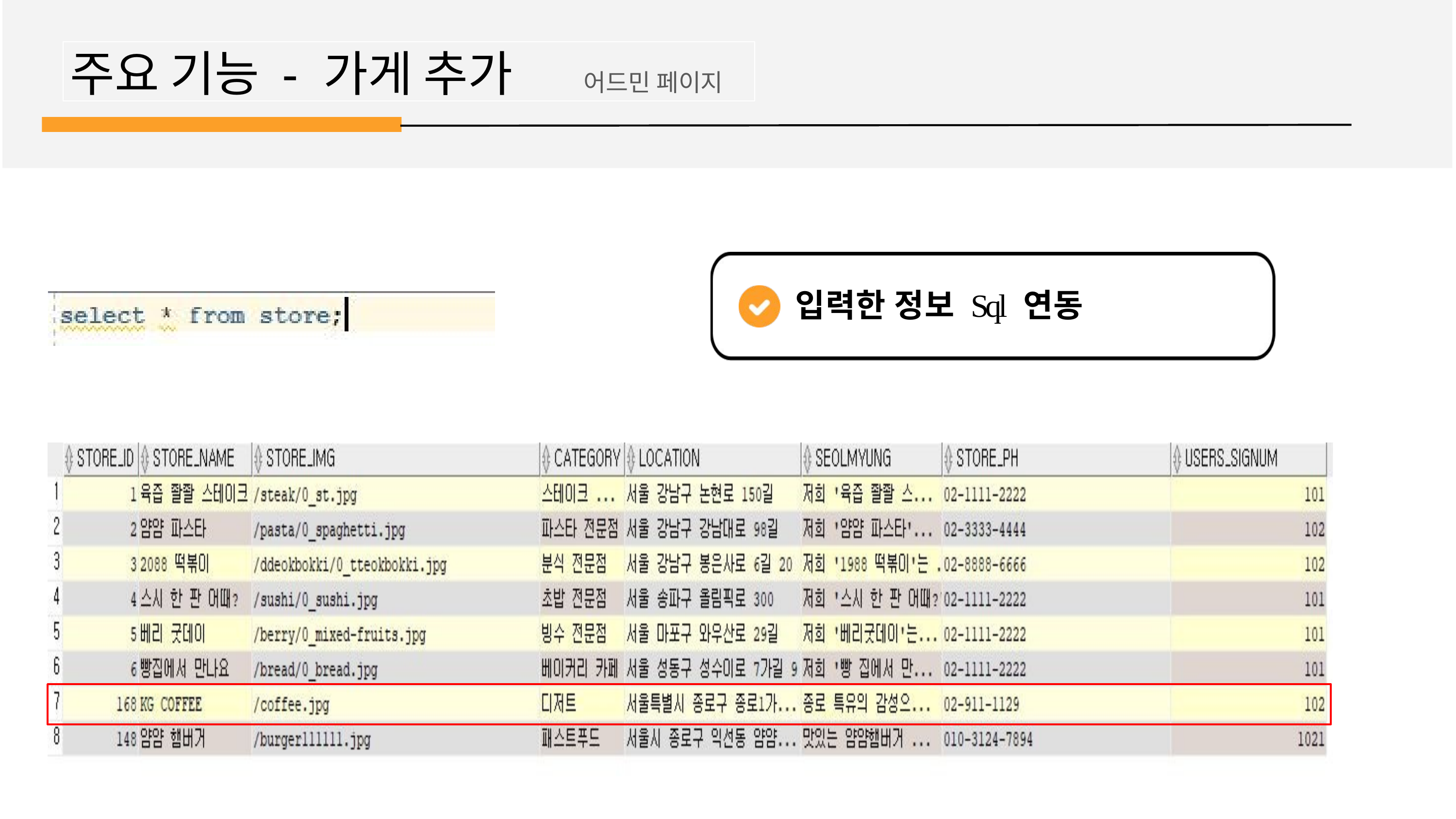

주요 기능 - 가게 추가	어드민 페이지

입력한 정보 Sql 연동